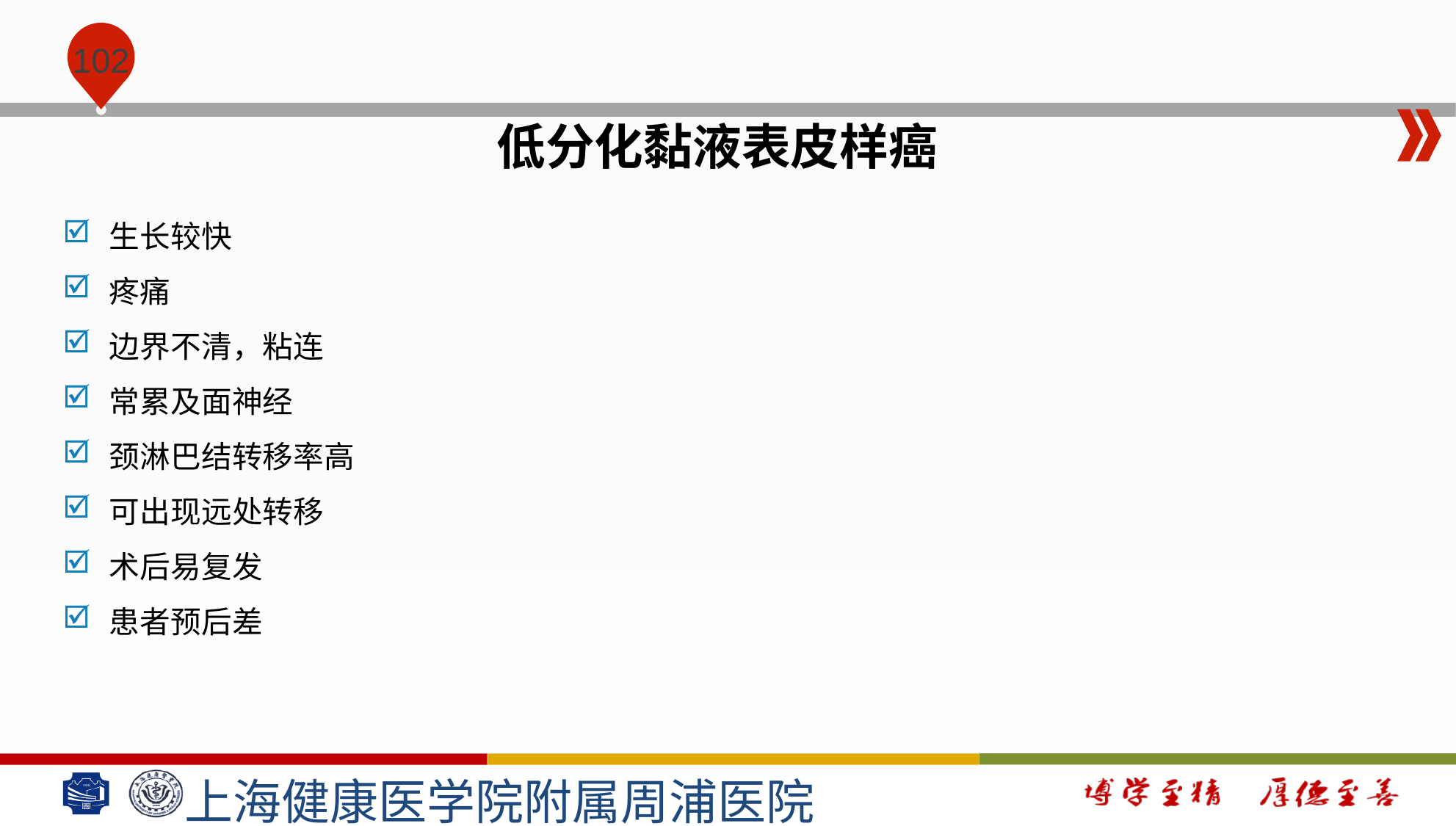

#

低分化黏液表皮样癌
生长较快
疼痛
边界不清，粘连
常累及面神经
颈淋巴结转移率高
可出现远处转移
术后易复发
患者预后差